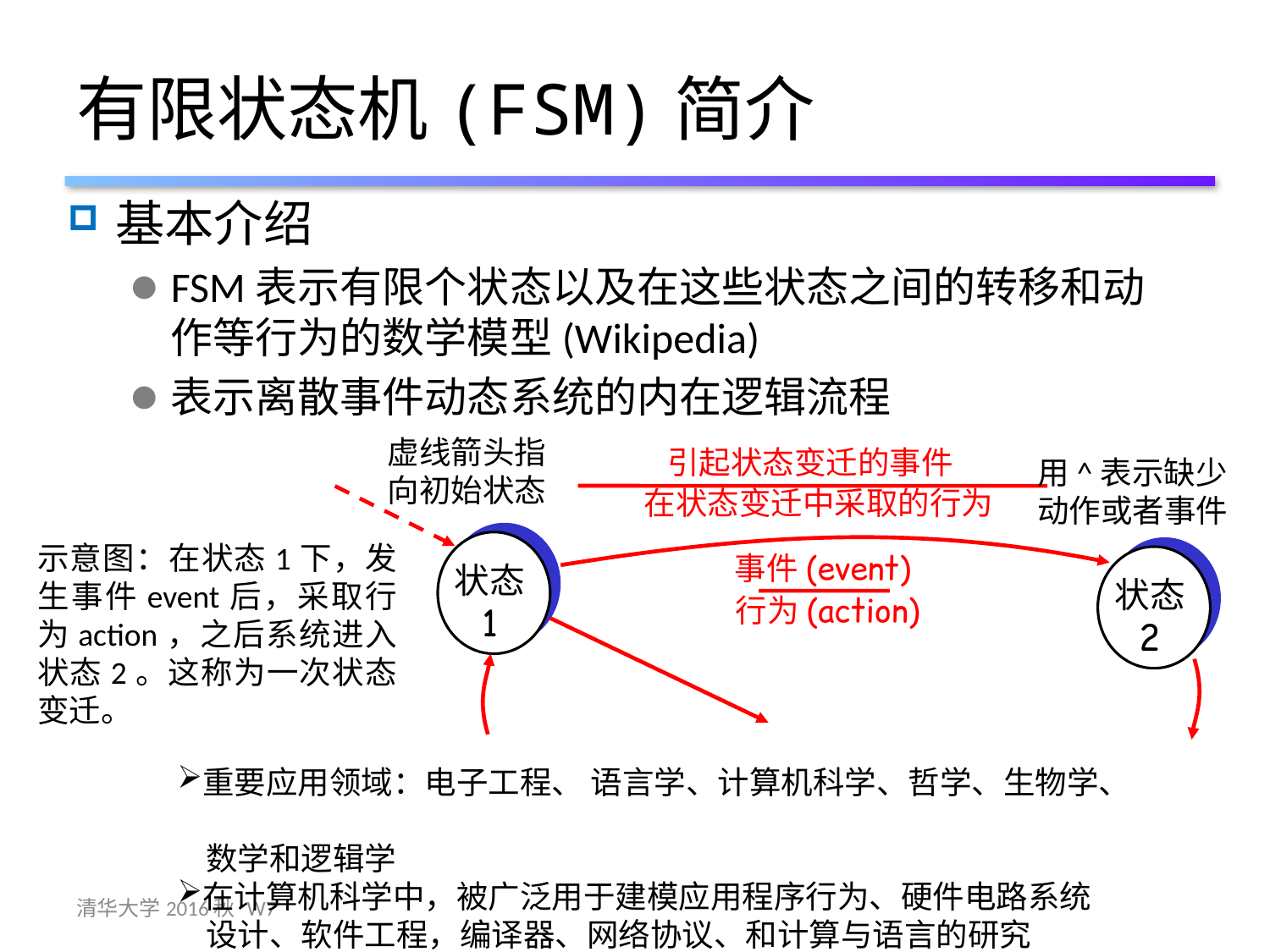

# 有限状态机(FSM)简介
基本介绍
FSM表示有限个状态以及在这些状态之间的转移和动作等行为的数学模型(Wikipedia)
表示离散事件动态系统的内在逻辑流程

虚线箭头指向初始状态
引起状态变迁的事件
用^表示缺少动作或者事件
在状态变迁中采取的行为

状态
1

示意图：在状态1下，发生事件event后，采取行为action，之后系统进入状态2。这称为一次状态变迁。

状态
2
事件(event)
行为(action)

重要应用领域：电子工程、 语言学、计算机科学、哲学、生物学、
    数学和逻辑学
在计算机科学中，被广泛用于建模应用程序行为、硬件电路系统
    设计、软件工程，编译器、网络协议、和计算与语言的研究
清华大学2016秋 W7
4